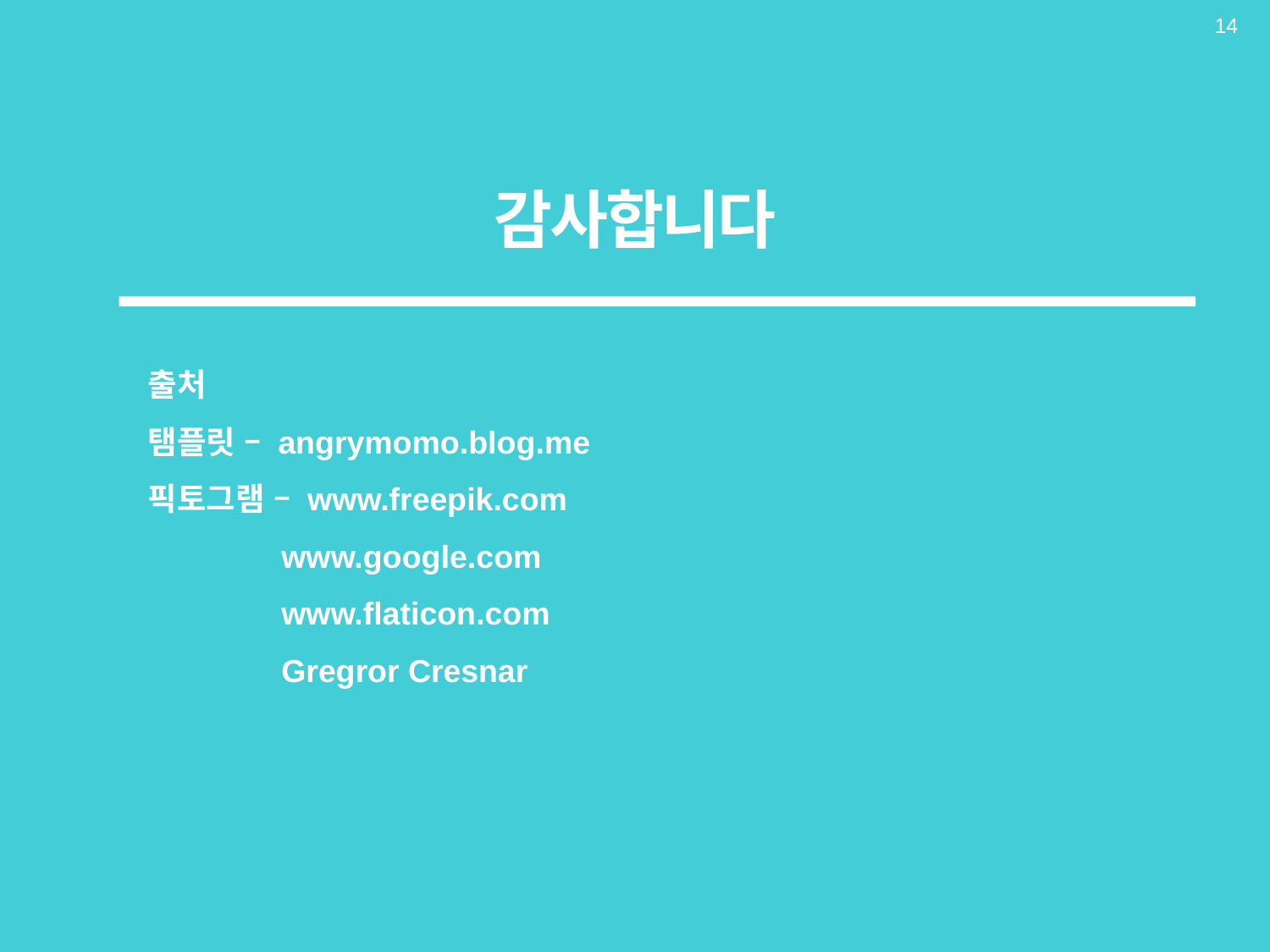

14
감사합니다

출처
탬플릿 – angrymomo.blog.me
픽토그램 – www.freepik.com
               www.google.com
               www.flaticon.com
               Gregror Cresnar